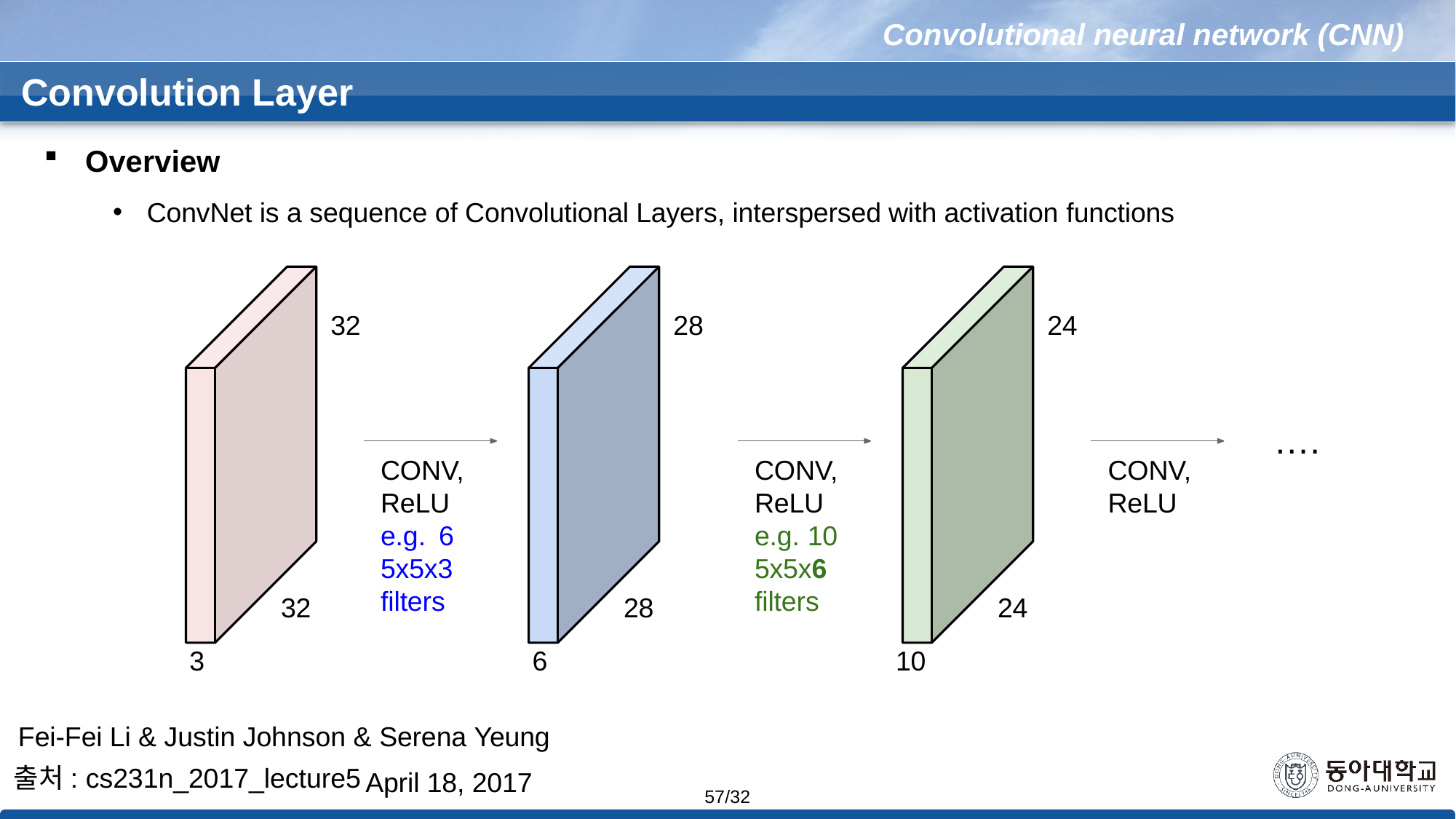

Convolutional neural network (CNN)
 Convolution Layer
Overview
ConvNet is a sequence of Convolutional Layers, interspersed with activation functions

32
28
24
….

CONV,  ReLU
e.g. 6  5x5x3  filters
CONV,  ReLU
e.g. 10  5x5x6
filters
CONV,  ReLU
32
28
24
3
6
10
Fei-Fei Li & Justin Johnson & Serena Yeung
출처: cs231n_2017_lecture5
April 18, 2017